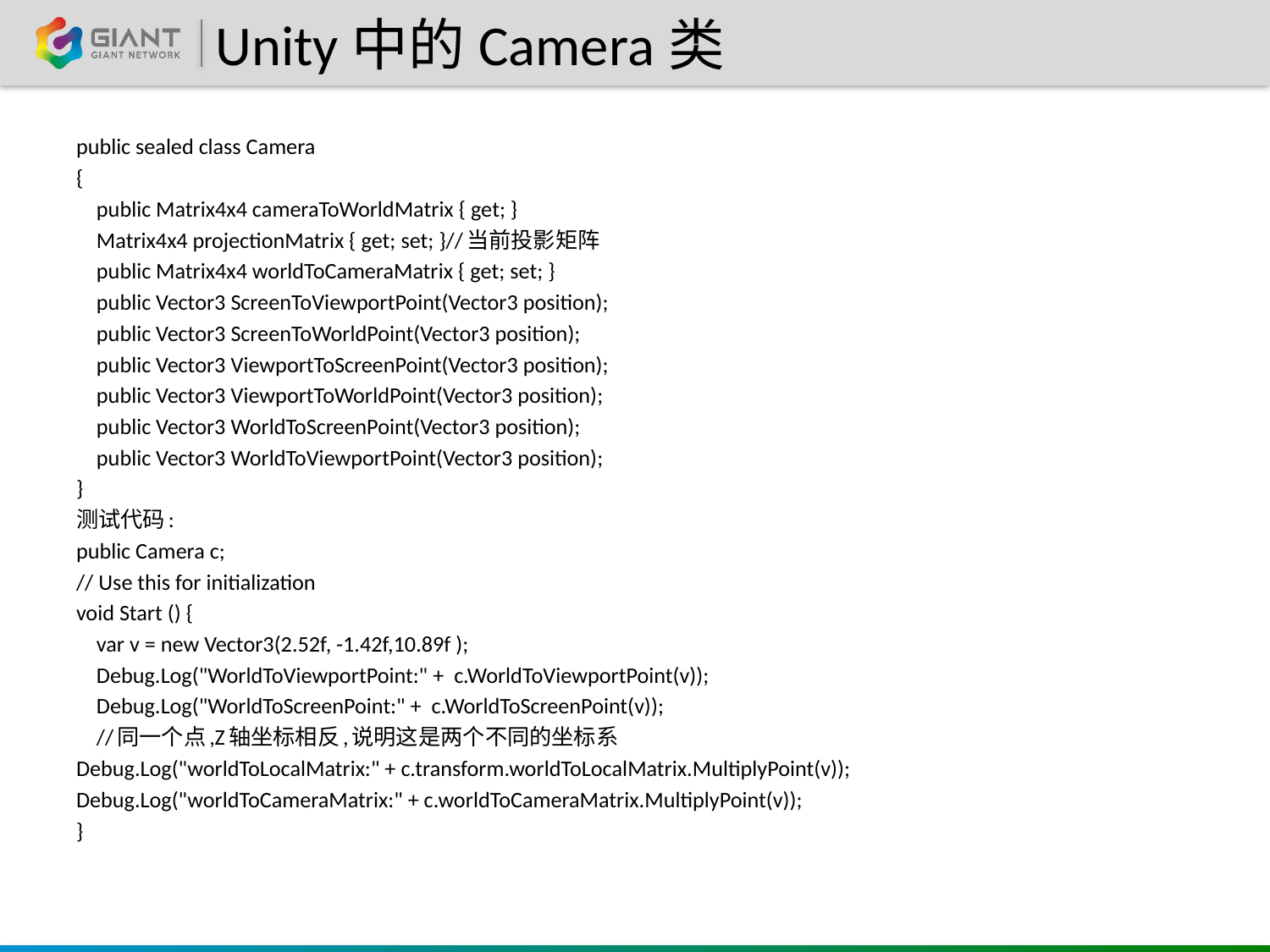

# Unity中的Camera类
public sealed class Camera
{
    public Matrix4x4 cameraToWorldMatrix { get; }
    Matrix4x4 projectionMatrix { get; set; }//当前投影矩阵
    public Matrix4x4 worldToCameraMatrix { get; set; }
    public Vector3 ScreenToViewportPoint(Vector3 position);
    public Vector3 ScreenToWorldPoint(Vector3 position);
    public Vector3 ViewportToScreenPoint(Vector3 position);
    public Vector3 ViewportToWorldPoint(Vector3 position);
    public Vector3 WorldToScreenPoint(Vector3 position);
    public Vector3 WorldToViewportPoint(Vector3 position);
}
测试代码:
public Camera c;
// Use this for initialization
void Start () {
    var v = new Vector3(2.52f, -1.42f,10.89f );
    Debug.Log("WorldToViewportPoint:" +  c.WorldToViewportPoint(v));
    Debug.Log("WorldToScreenPoint:" +  c.WorldToScreenPoint(v));
    //同一个点,Z轴坐标相反,说明这是两个不同的坐标系
Debug.Log("worldToLocalMatrix:" + c.transform.worldToLocalMatrix.MultiplyPoint(v));
Debug.Log("worldToCameraMatrix:" + c.worldToCameraMatrix.MultiplyPoint(v));
}